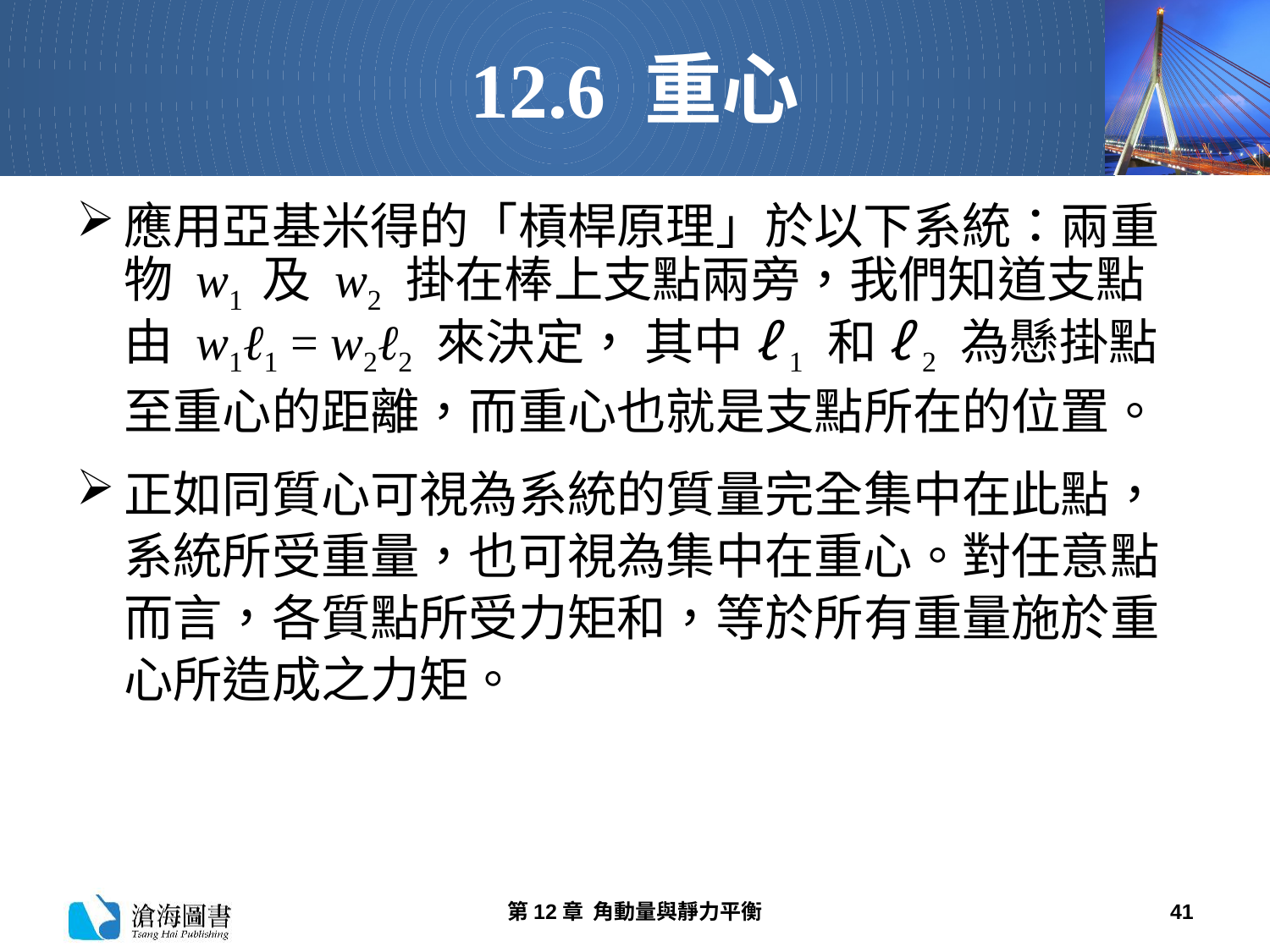

# 12.6 重心
應用亞基米得的「槓桿原理」於以下系統：兩重物 w1 及 w2 掛在棒上支點兩旁，我們知道支點由 w1ℓ1 = w2ℓ2 來決定， 其中 ℓ1 和 ℓ2 為懸掛點至重心的距離，而重心也就是支點所在的位置。
正如同質心可視為系統的質量完全集中在此點，系統所受重量，也可視為集中在重心。對任意點而言，各質點所受力矩和，等於所有重量施於重心所造成之力矩。
第12章  角動量與靜力平衡
41